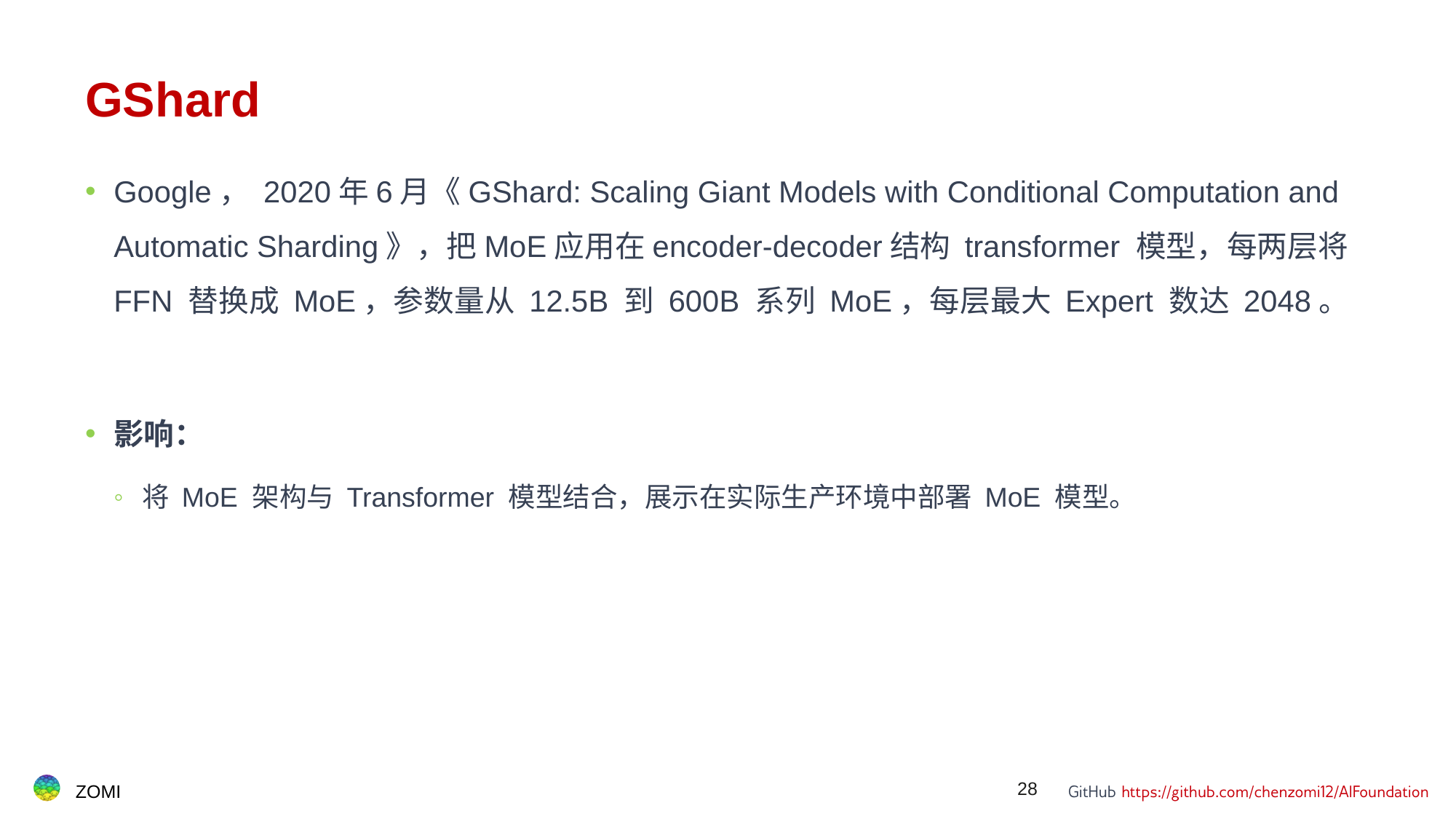

# GShard
Google， 2020年6月《GShard: Scaling Giant Models with Conditional Computation and Automatic Sharding》，把MoE应用在encoder-decoder结构 transformer 模型，每两层将 FFN 替换成 MoE，参数量从 12.5B 到 600B 系列 MoE，每层最大 Expert 数达 2048。

影响：
将 MoE 架构与 Transformer 模型结合，展示在实际生产环境中部署 MoE 模型。